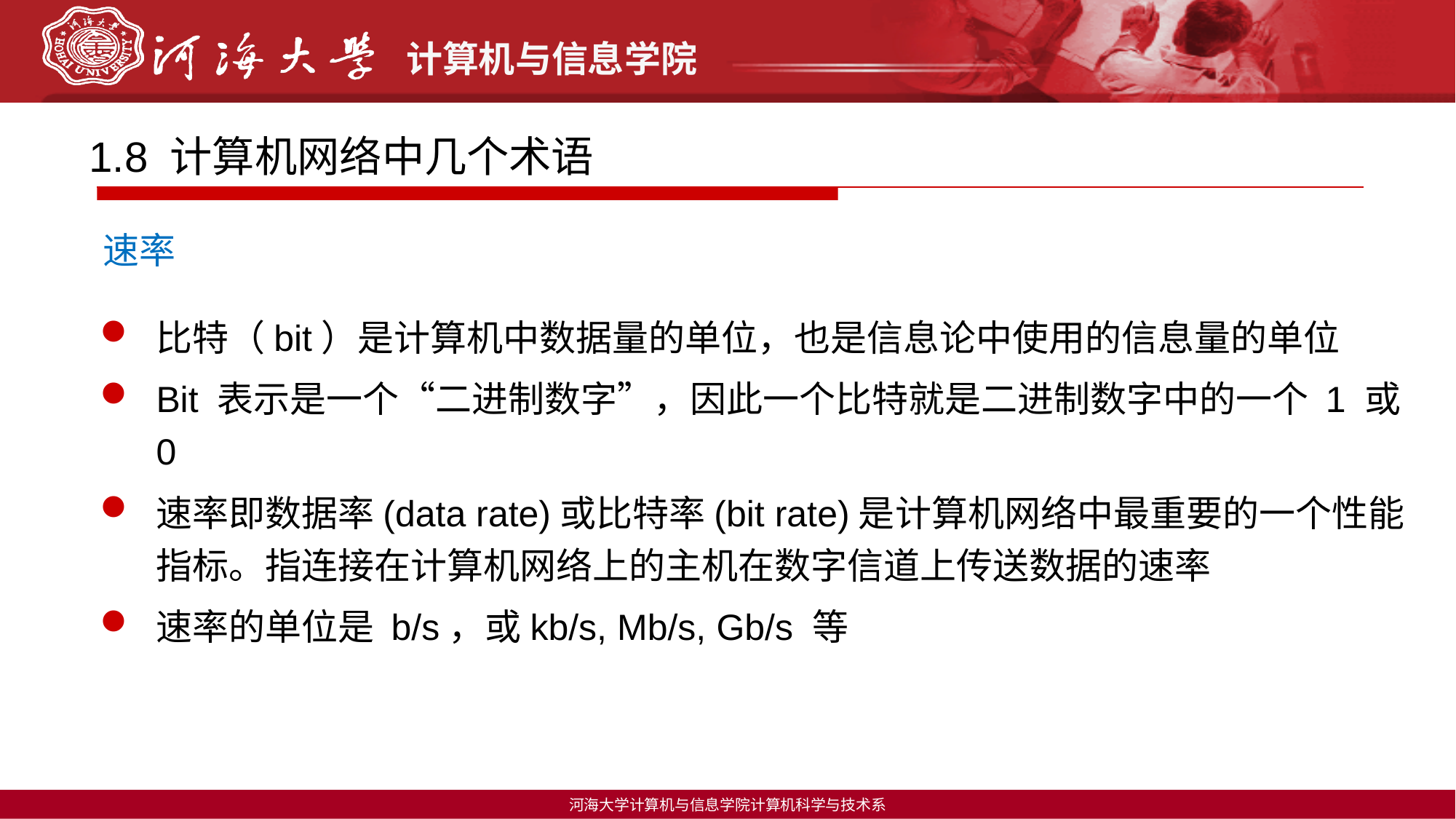

1.8 计算机网络中几个术语
速率
比特（bit）是计算机中数据量的单位，也是信息论中使用的信息量的单位
Bit 表示是一个“二进制数字”，因此一个比特就是二进制数字中的一个 1 或 0
速率即数据率(data rate)或比特率(bit rate)是计算机网络中最重要的一个性能指标。指连接在计算机网络上的主机在数字信道上传送数据的速率
速率的单位是 b/s，或kb/s, Mb/s, Gb/s 等